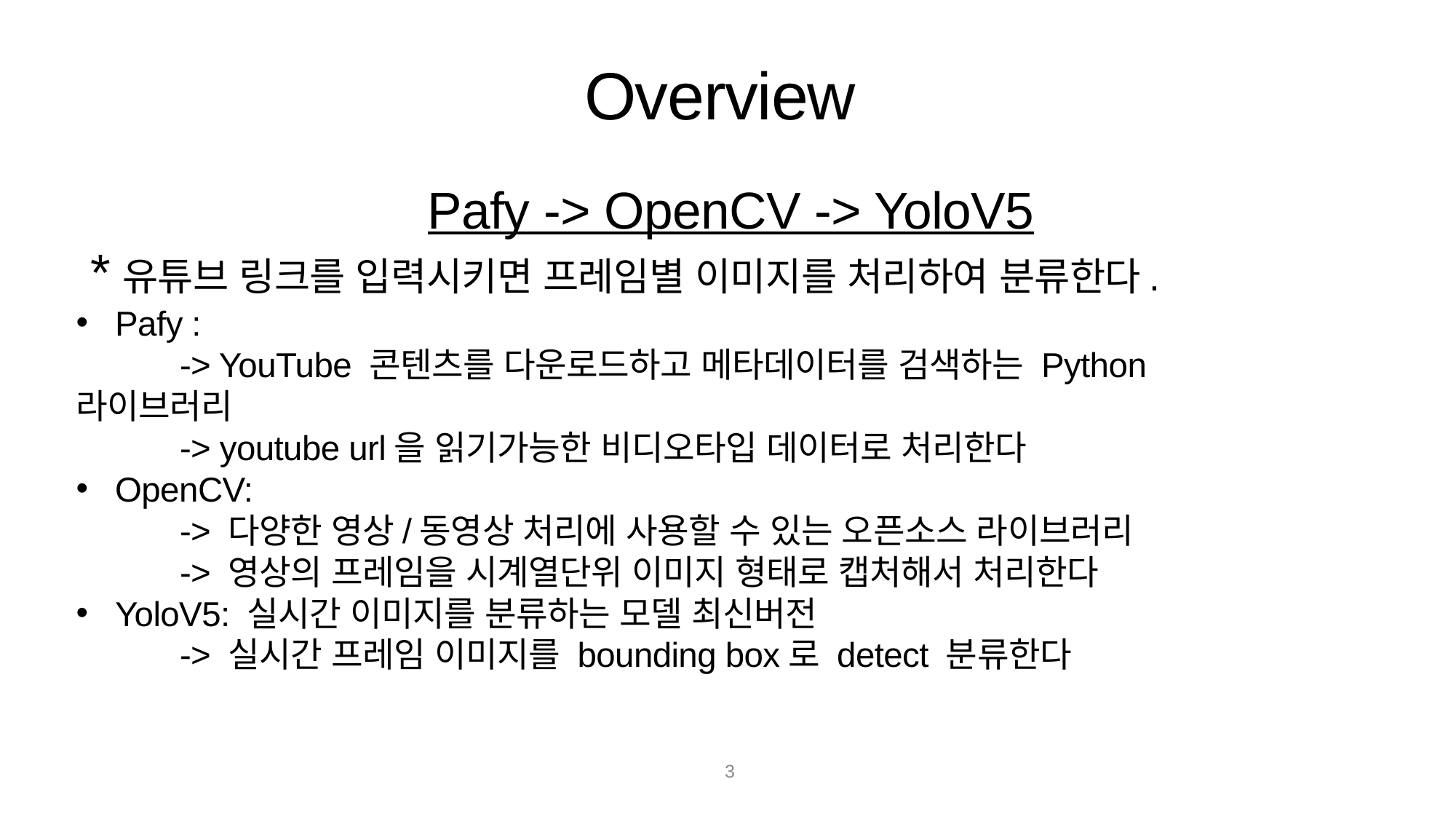

Overview
 Pafy -> OpenCV -> YoloV5
 *유튜브 링크를 입력시키면 프레임별 이미지를 처리하여 분류한다.
Pafy :
	-> YouTube 콘텐츠를 다운로드하고 메타데이터를 검색하는 Python 	라이브러리
	-> youtube url을 읽기가능한 비디오타입 데이터로 처리한다
OpenCV:
	-> 다양한 영상/동영상 처리에 사용할 수 있는 오픈소스 라이브러리
	-> 영상의 프레임을 시계열단위 이미지 형태로 캡처해서 처리한다
YoloV5: 실시간 이미지를 분류하는 모델 최신버전
	-> 실시간 프레임 이미지를 bounding box로 detect 분류한다

3